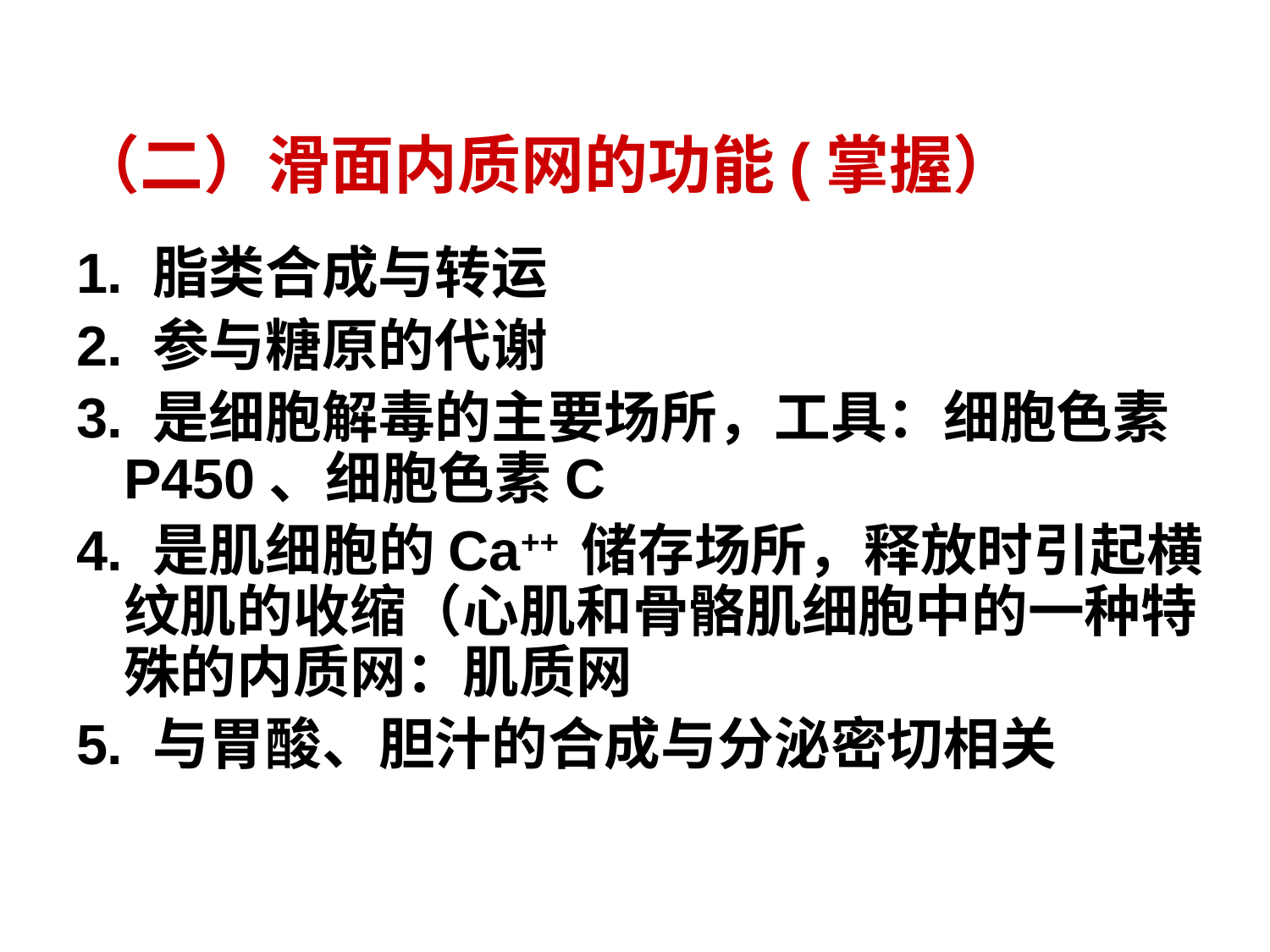

（二）滑面内质网的功能(掌握）
1. 脂类合成与转运
2. 参与糖原的代谢
3. 是细胞解毒的主要场所，工具：细胞色素P450、细胞色素C
4. 是肌细胞的Ca++ 储存场所，释放时引起横纹肌的收缩（心肌和骨骼肌细胞中的一种特殊的内质网：肌质网
5. 与胃酸、胆汁的合成与分泌密切相关